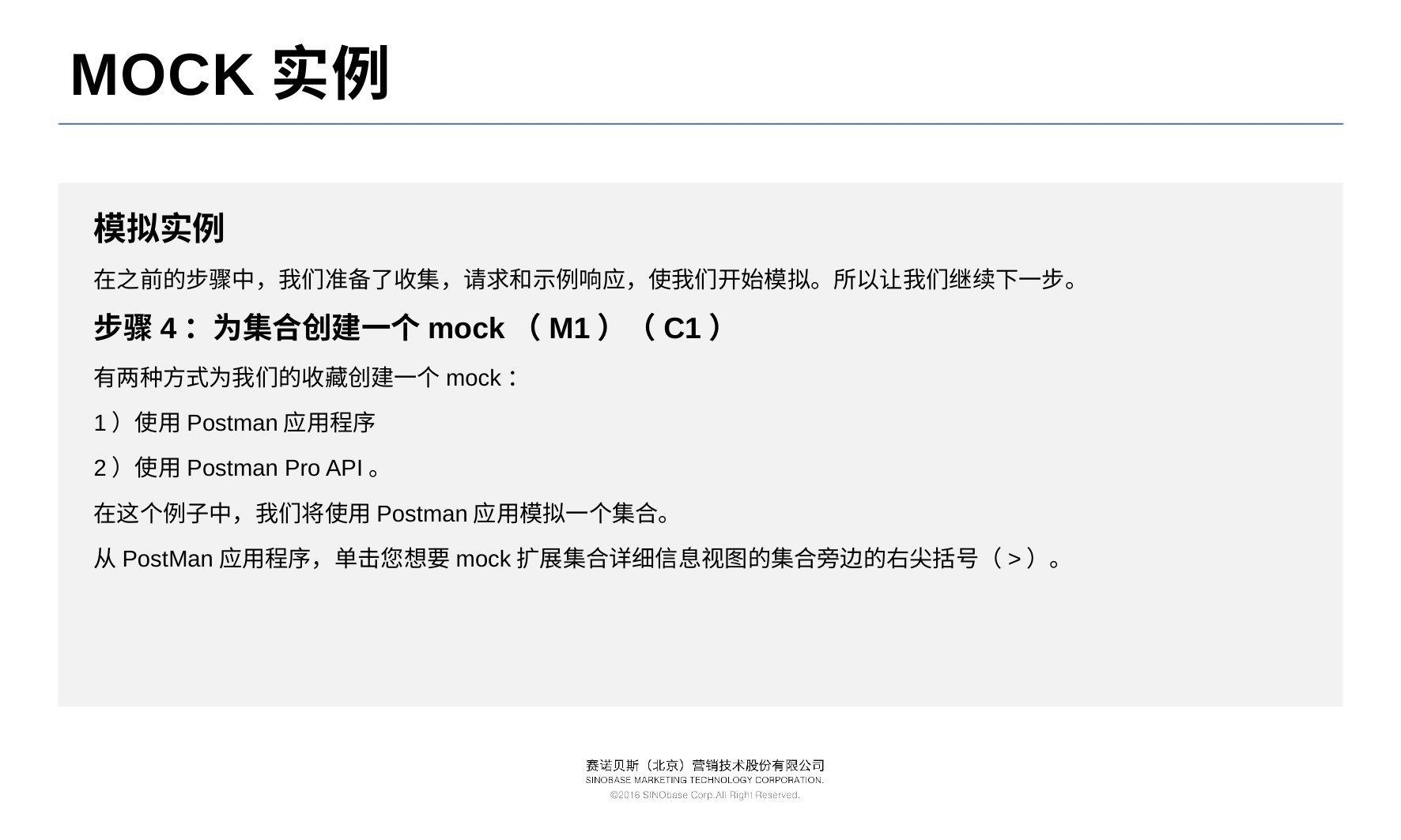

# MOCK实例
模拟实例
在之前的步骤中，我们准备了收集，请求和示例响应，使我们开始模拟。所以让我们继续下一步。
步骤4：为集合创建一个mock（M1）（C1）
有两种方式为我们的收藏创建一个mock：
1）使用Postman应用程序
2）使用Postman Pro API。
在这个例子中，我们将使用Postman应用模拟一个集合。
从PostMan应用程序，单击您想要mock扩展集合详细信息视图的集合旁边的右尖括号（>）。